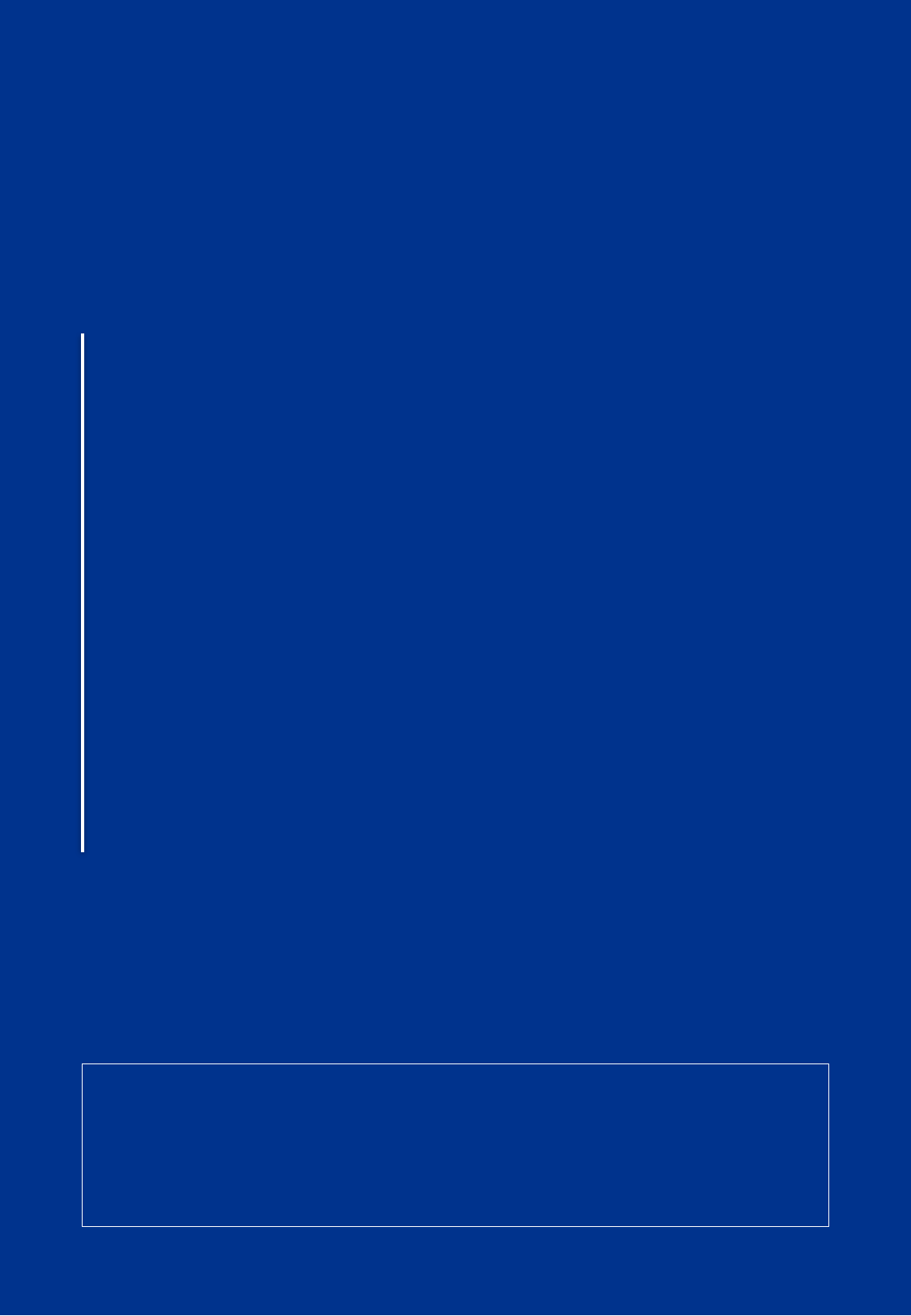

충전 인프라 산업의 부상, 시장 선점을 위한 3가지 질문
Issue Monitor | August 2023
Contacts
삼정KPMG 경제연구원

김나래
수석연구원
Tel:	+82 2 2112 7095
nkim15@kr.kpmg.com

엄이슬
책임연구원
Tel:	+82 2 2112 3918
yeom@kr.kpmg.com

정미주
선임연구원
Tel:	+82 2 2112 4802
mijujung@kr.kpmg.com
본 보고서는 삼정KPMG 경제연구원과 KPMG Member firm 전문가들이 수집한 자료를 바탕으로 일반적인 정보를 제공할 목적으로 작성되었으며, 보고서에 포함된 자료의 완전성, 정확성 및 신뢰성을 확인하기 위한 절차를 밟은 것은 아닙니다. 본 보고서는 특정 기업이나 개인의 개별 사안에 대한 조언을 제공할 목적으로 작성된 것이 아니므로, 구체적인 의사결정이 필요한 경우에는 당 법인의 전문가와 상의하여 주시기 바랍니다. 삼정KPMG의 사전 동의 없이 본 보고서의 전체 또는 일부를 무단 배포, 인용, 발간, 복제할 수 없습니다.